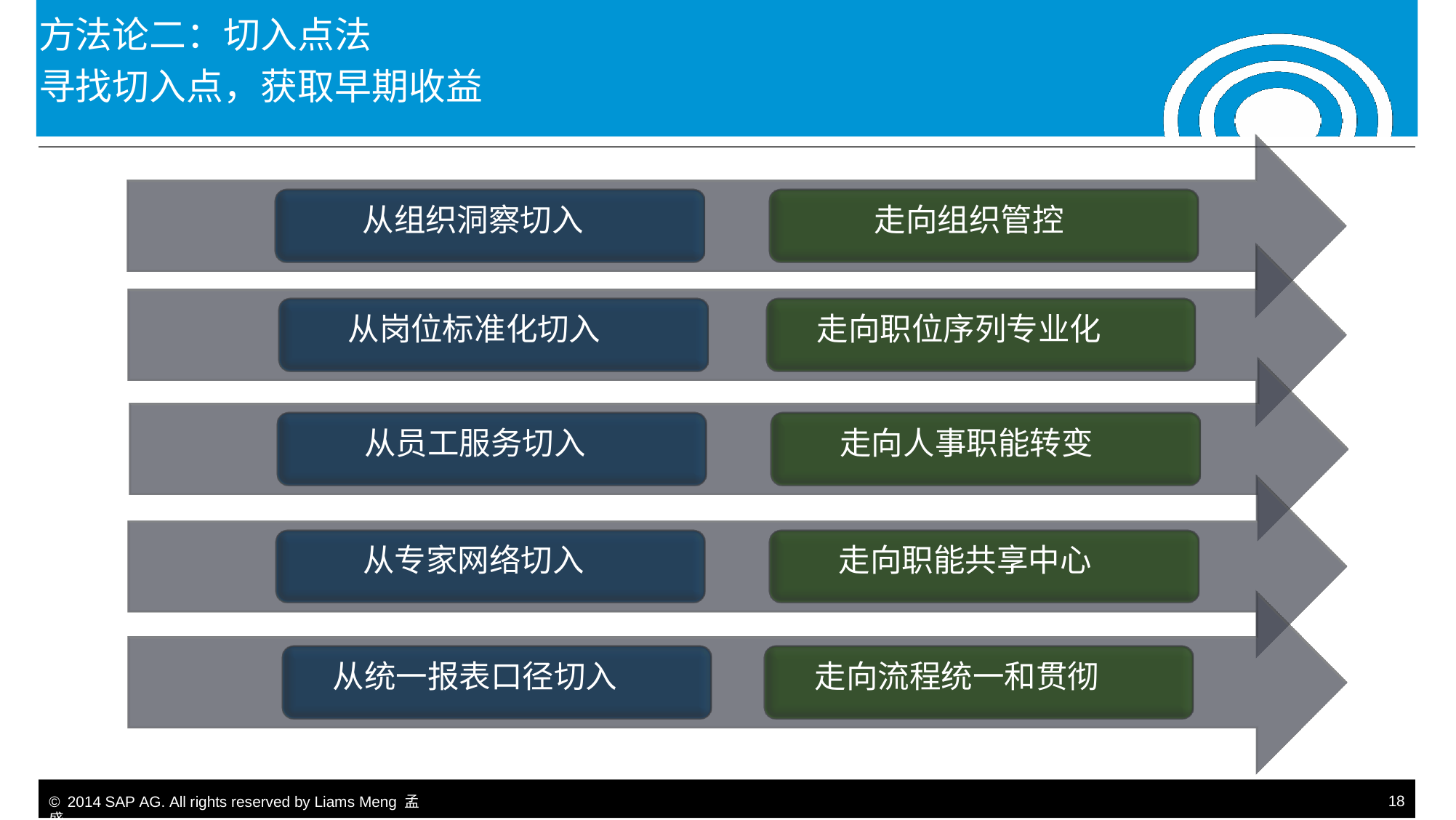

方法论二：切入点法
寻找切入点，获取早期收益

从组织洞察切入
走向组织管控

从岗位标准化切入
走向职位序列专业化

从员工服务切入
走向人事职能转变

从专家网络切入
走向职能共享中心

从统一报表口径切入
走向流程统一和贯彻

© 2014 SAP AG. All rights reserved by Liams Meng 孟盛.
18